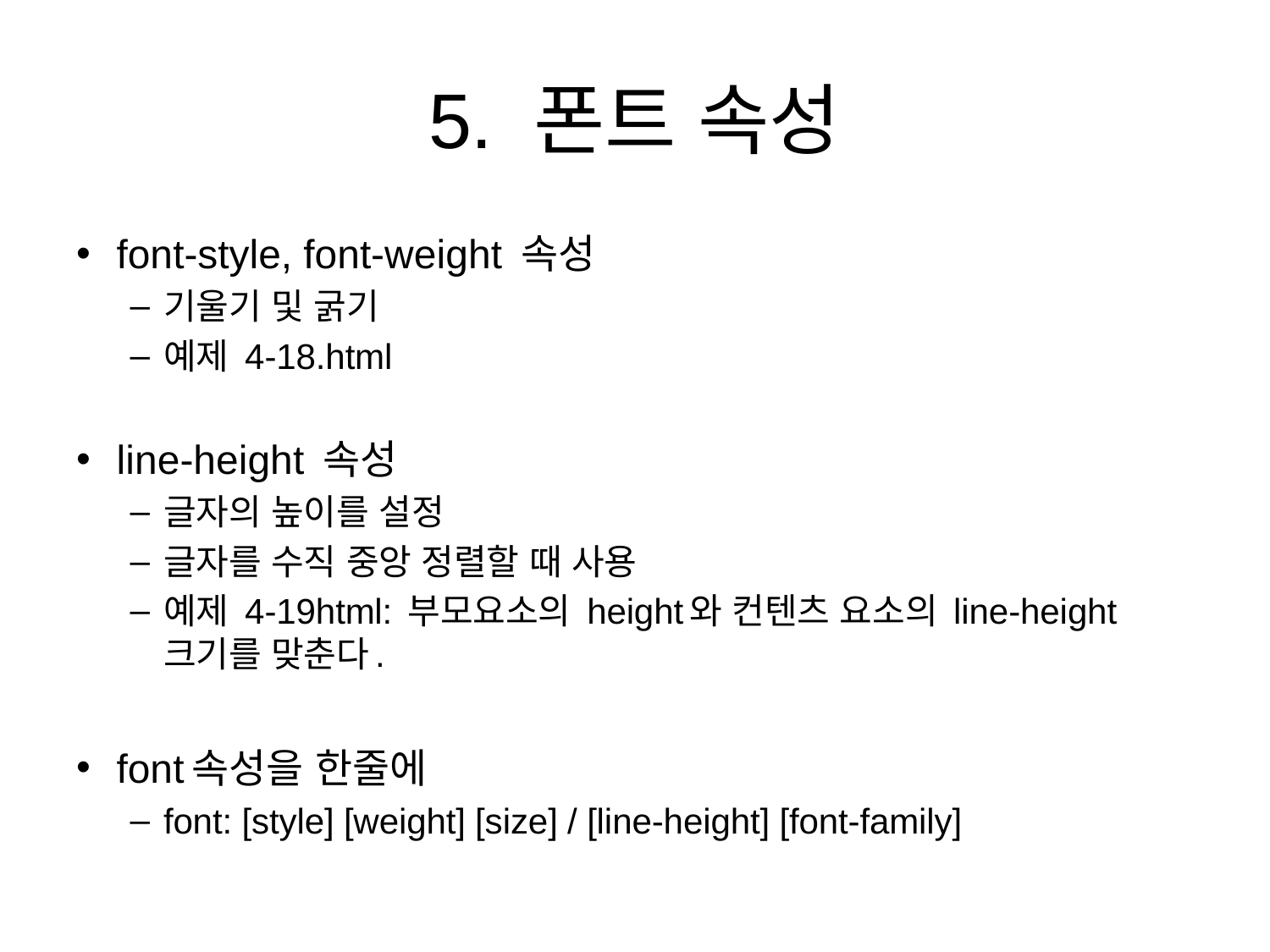

# 5. 폰트 속성
font-style, font-weight 속성
기울기 및 굵기
예제 4-18.html

line-height 속성
글자의 높이를 설정
글자를 수직 중앙 정렬할 때 사용
예제 4-19html: 부모요소의 height와 컨텐츠 요소의 line-height 크기를 맞춘다.

font속성을 한줄에
font: [style] [weight] [size] / [line-height] [font-family]